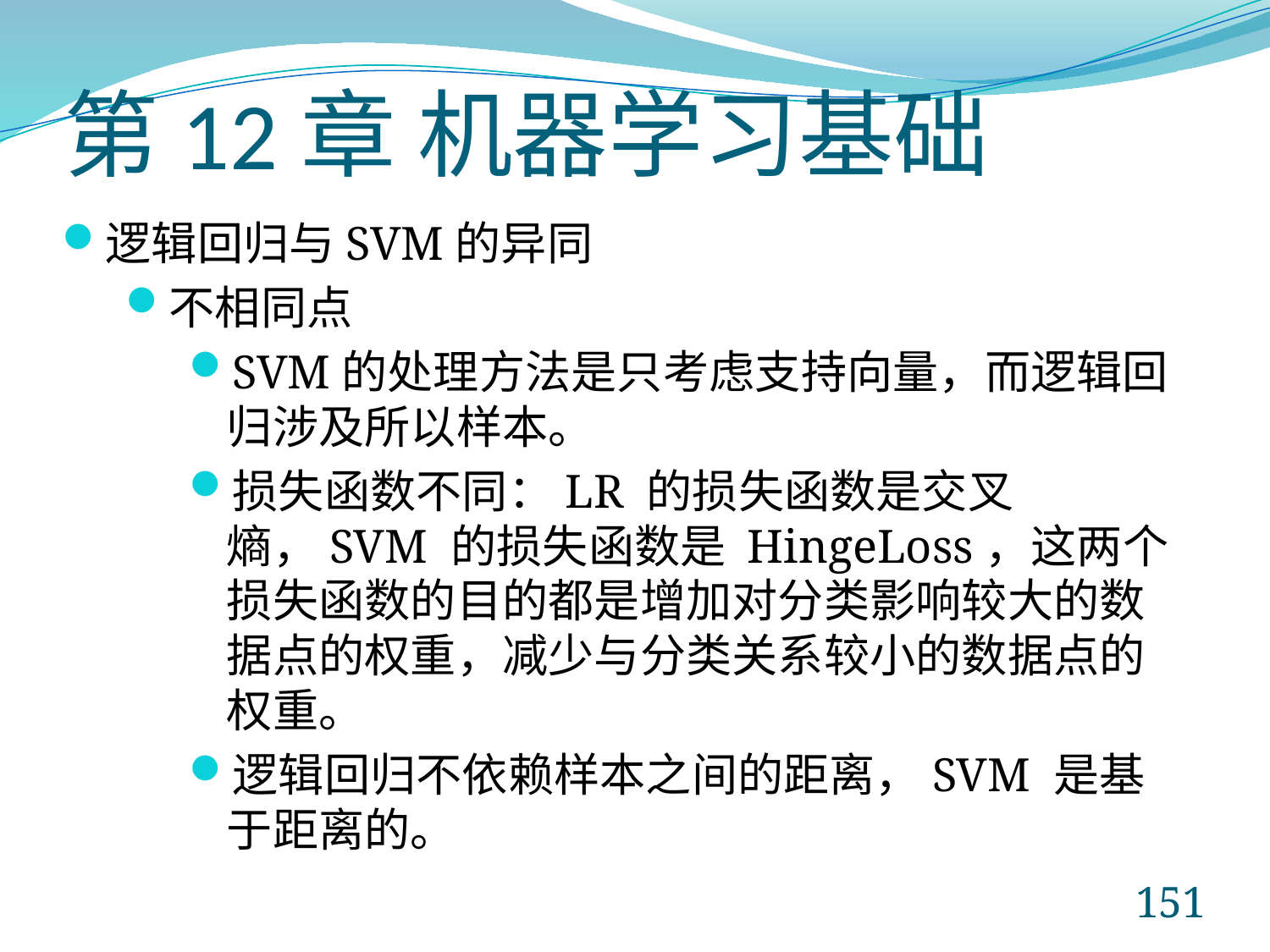

# 第12章 机器学习基础
逻辑回归与SVM的异同
不相同点
SVM的处理方法是只考虑支持向量，而逻辑回归涉及所以样本。
损失函数不同：LR 的损失函数是交叉熵，SVM 的损失函数是 HingeLoss，这两个损失函数的目的都是增加对分类影响较大的数据点的权重，减少与分类关系较小的数据点的权重。
逻辑回归不依赖样本之间的距离，SVM 是基于距离的。

151